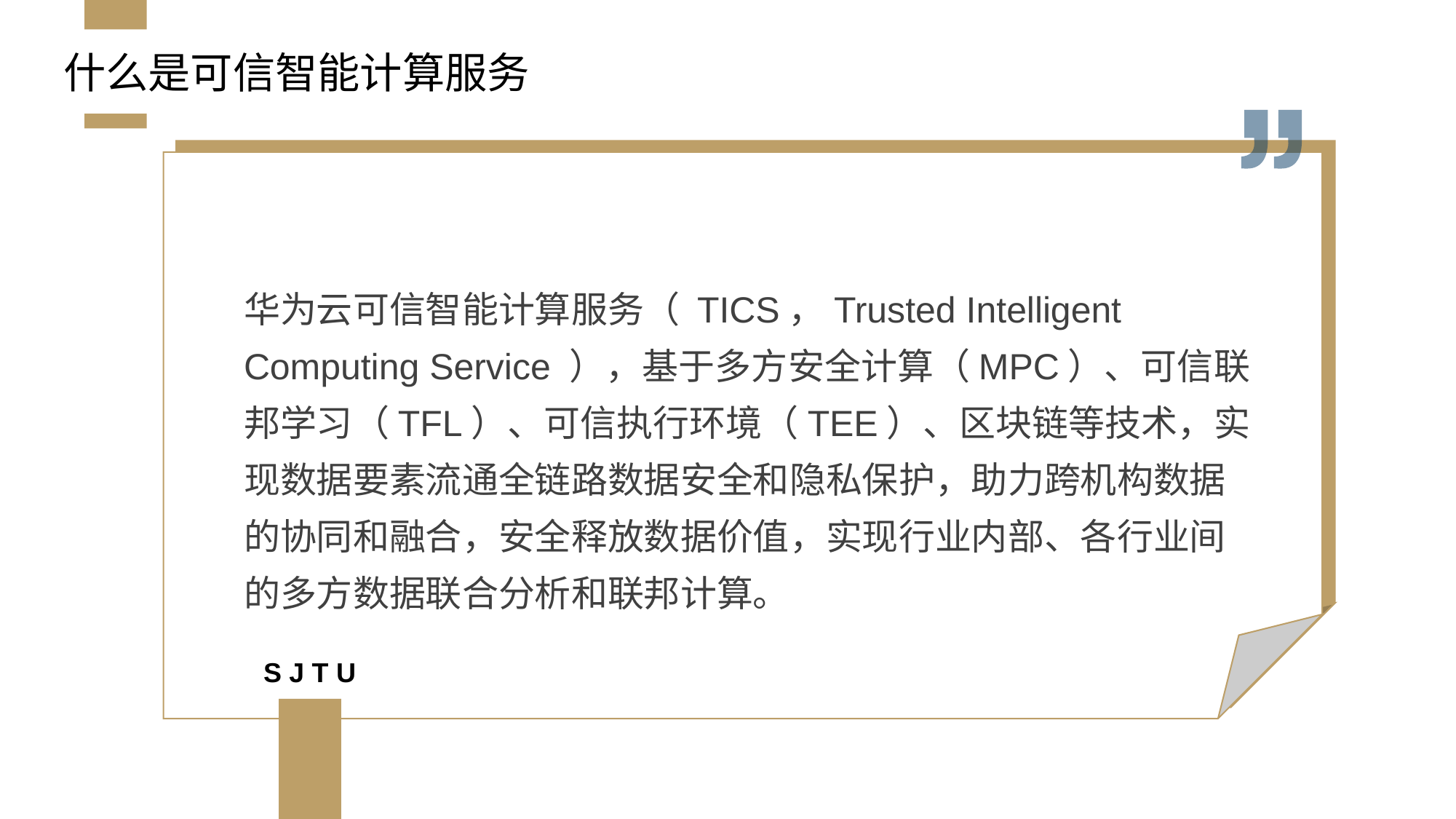

什么是可信智能计算服务
华为云可信智能计算服务（ TICS，Trusted Intelligent Computing Service ），基于多方安全计算（MPC）、可信联邦学习（TFL）、可信执行环境（TEE）、区块链等技术，实现数据要素流通全链路数据安全和隐私保护，助力跨机构数据的协同和融合，安全释放数据价值，实现行业内部、各行业间的多方数据联合分析和联邦计算。